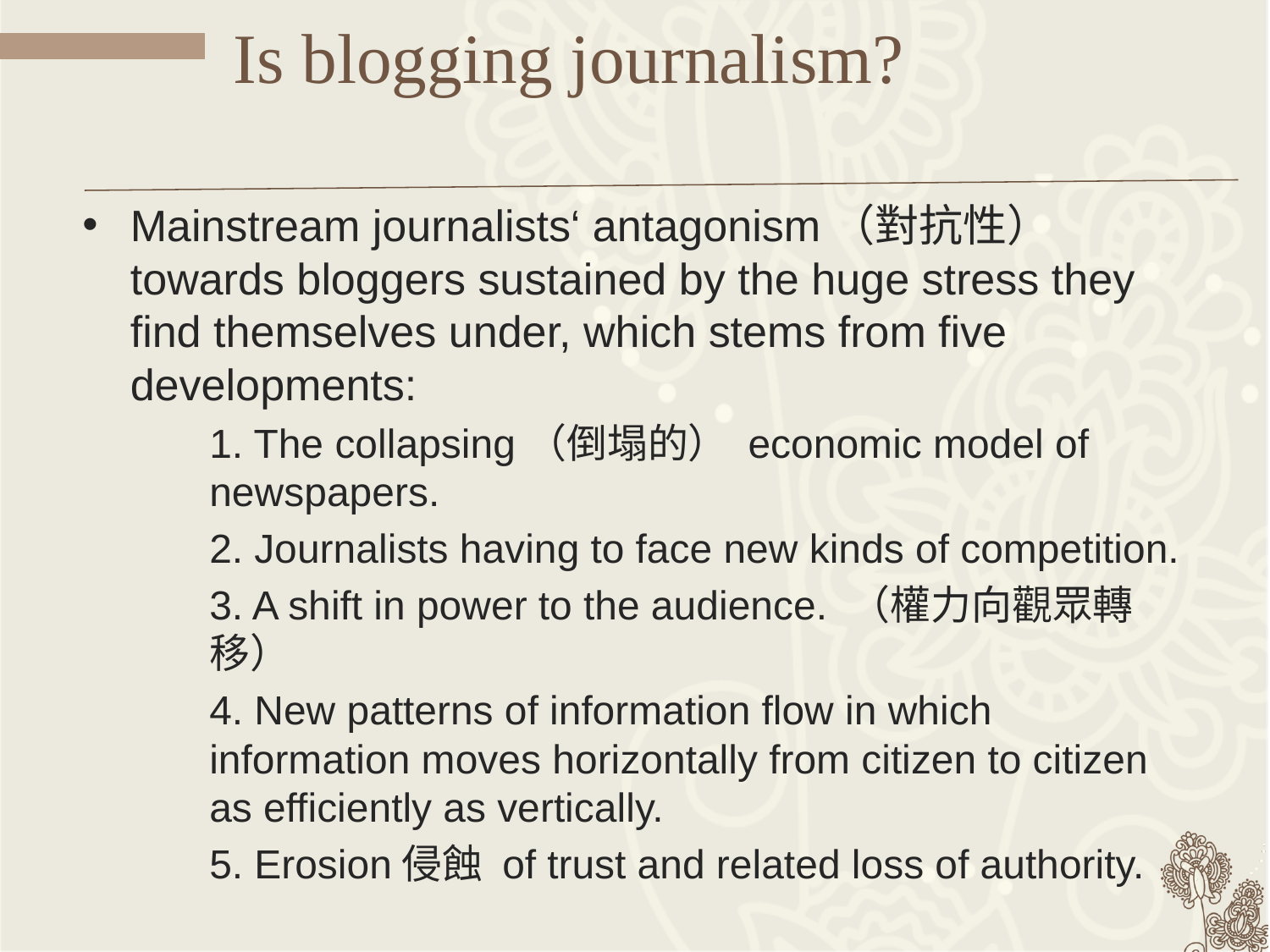

# Is blogging journalism?
Mainstream journalists‘ antagonism（對抗性） towards bloggers sustained by the huge stress they find themselves under, which stems from five developments:
1. The collapsing（倒塌的） economic model of newspapers.
2. Journalists having to face new kinds of competition.
3. A shift in power to the audience. （權力向觀眾轉移）
4. New patterns of information flow in which information moves horizontally from citizen to citizen as efficiently as vertically.
5. Erosion侵蝕 of trust and related loss of authority.